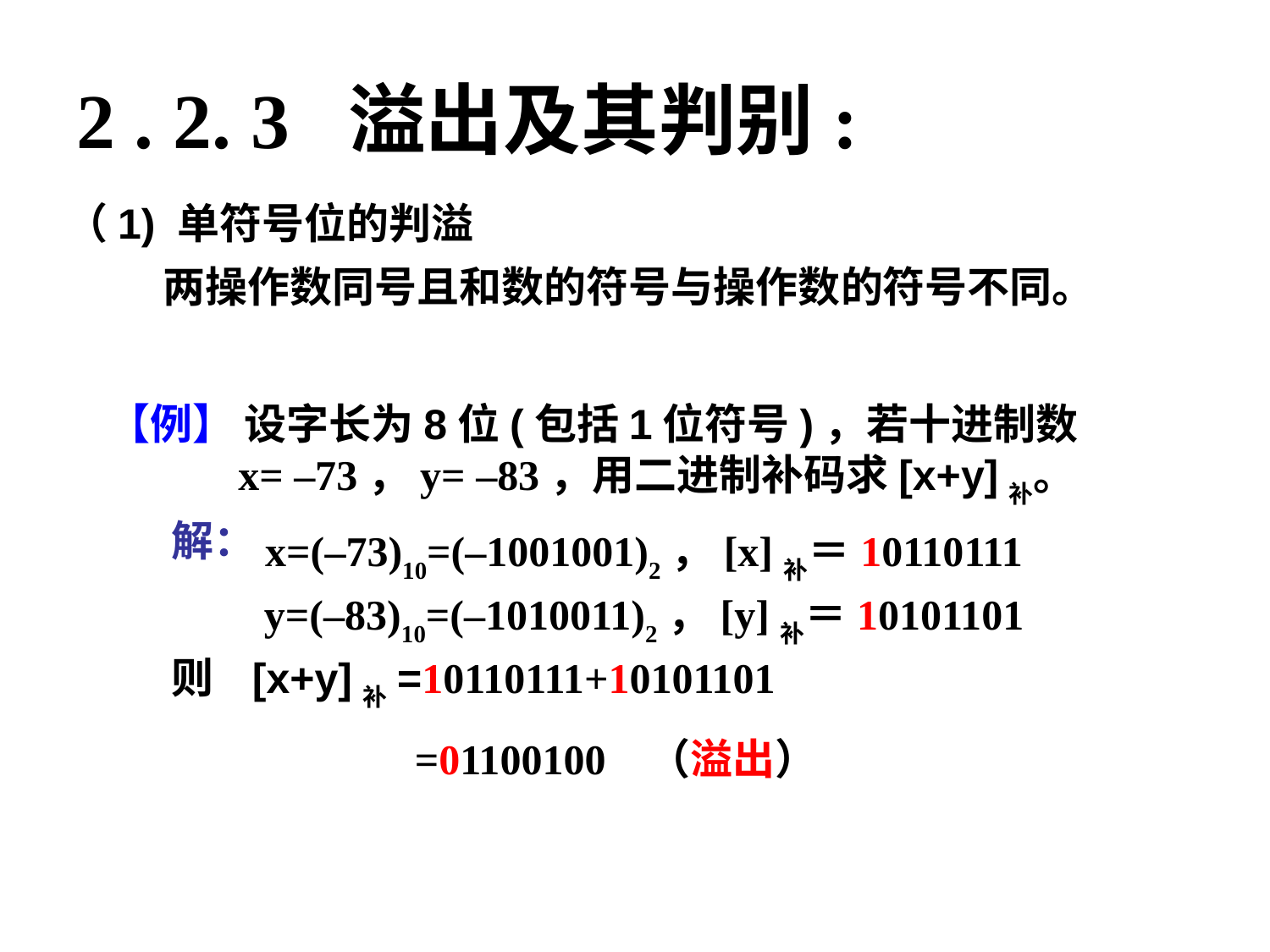

2 . 2. 3  溢出及其判别:
（1) 单符号位的判溢
两操作数同号且和数的符号与操作数的符号不同。
【例】 设字长为8位(包括1位符号)，若十进制数
           x= –73，y= –83，用二进制补码求[x+y]补。
解：
x=(–73)10=(–1001001)2，[x]补＝10110111
y=(–83)10=(–1010011)2，[y]补＝10101101
则   [x+y]补=10110111+10101101
                       =01100100   （溢出）